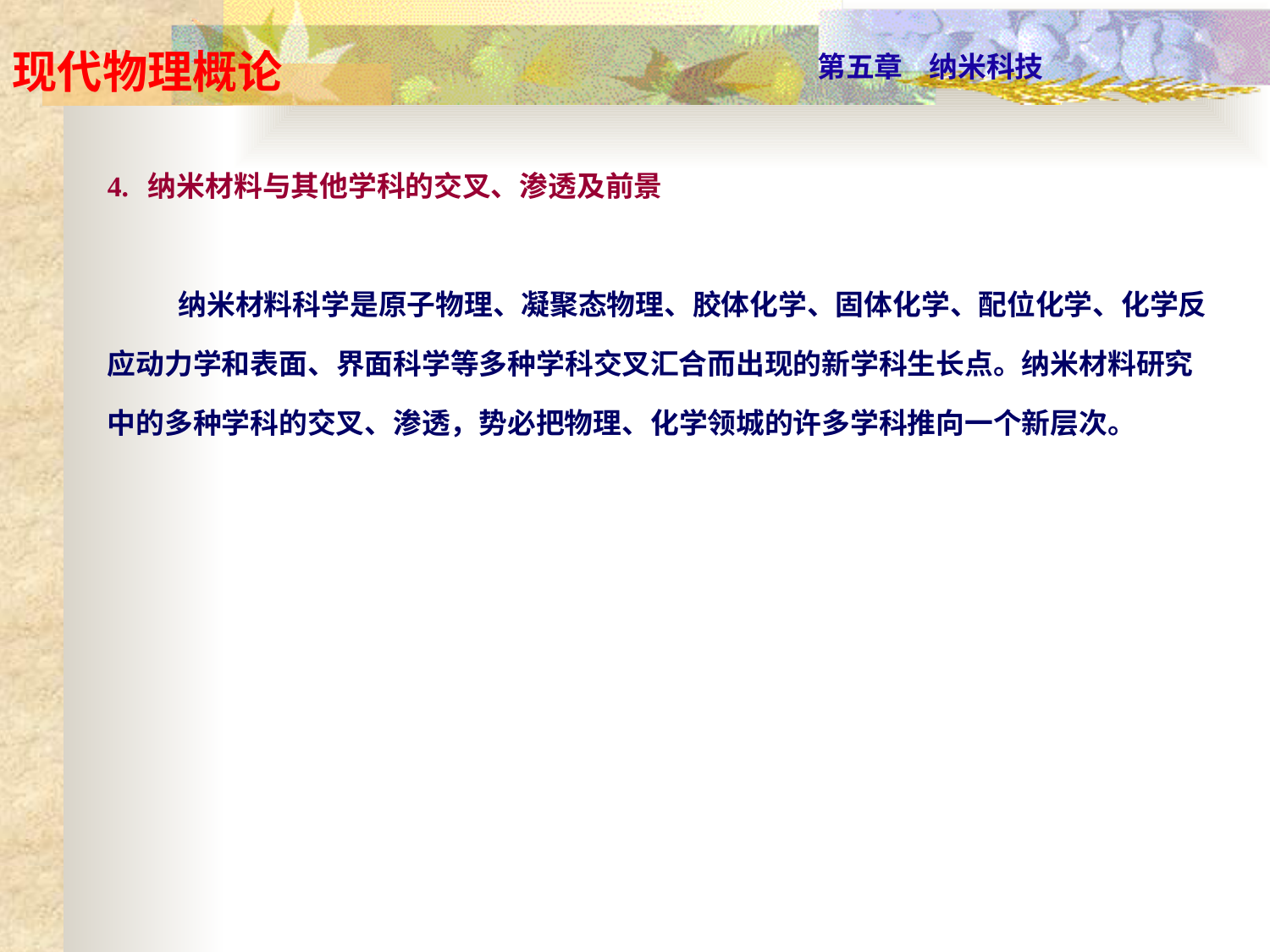

4. 纳米材料与其他学科的交叉、渗透及前景

         纳米材料科学是原子物理、凝聚态物理、胶体化学、固体化学、配位化学、化学反应动力学和表面、界面科学等多种学科交叉汇合而出现的新学科生长点。纳米材料研究中的多种学科的交叉、渗透，势必把物理、化学领城的许多学科推向一个新层次。